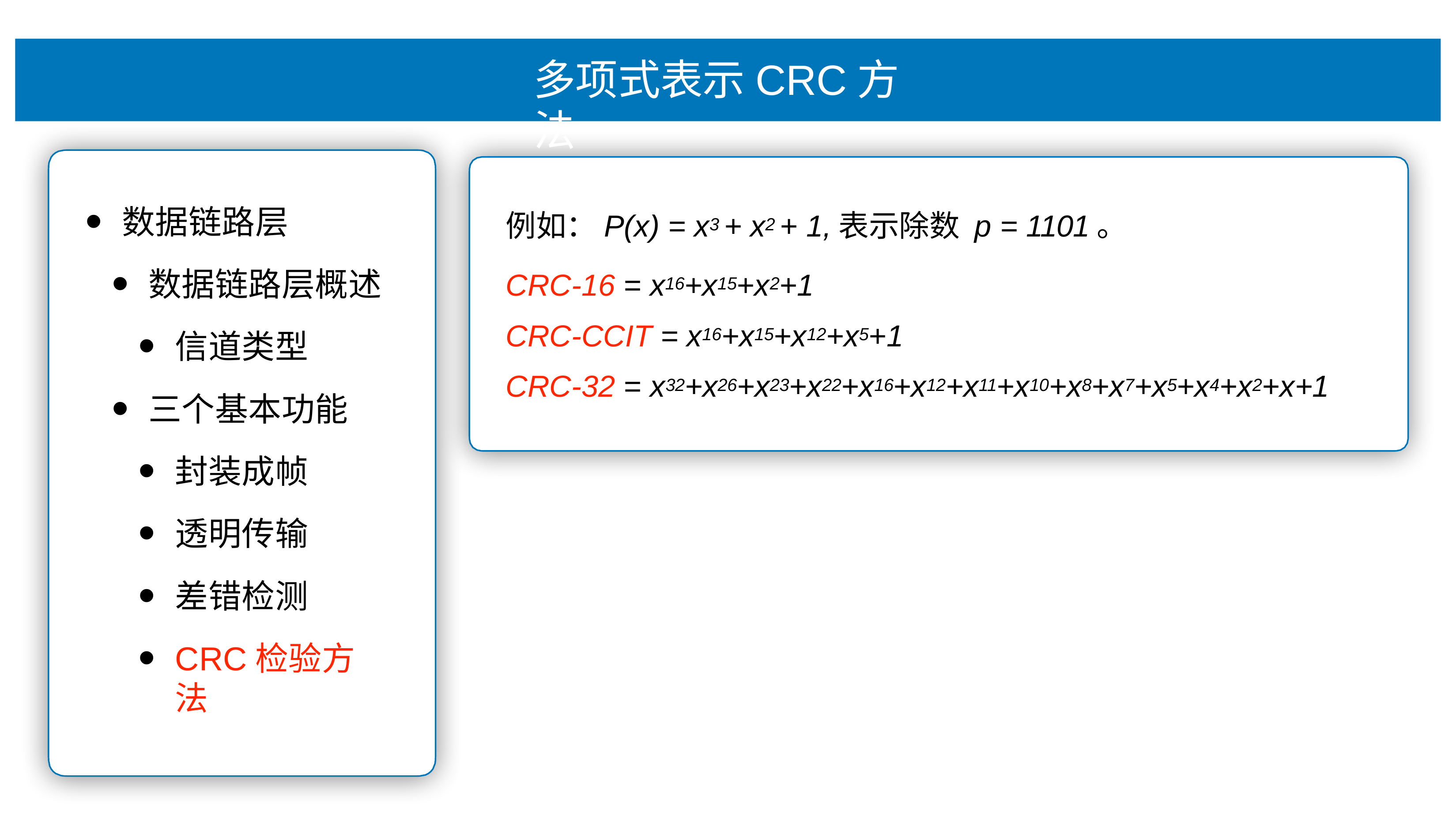

# 多项式表示CRC⽅法

数据链路层
数据链路层概述
信道类型
三个基本功能
封装成帧
透明传输
差错检测
CRC检验⽅法
例如：P(x) = x3 + x2 + 1,表示除数 p = 1101。
CRC-16 = x16+x15+x2+1
CRC-CCIT = x16+x15+x12+x5+1
CRC-32 = x32+x26+x23+x22+x16+x12+x11+x10+x8+x7+x5+x4+x2+x+1